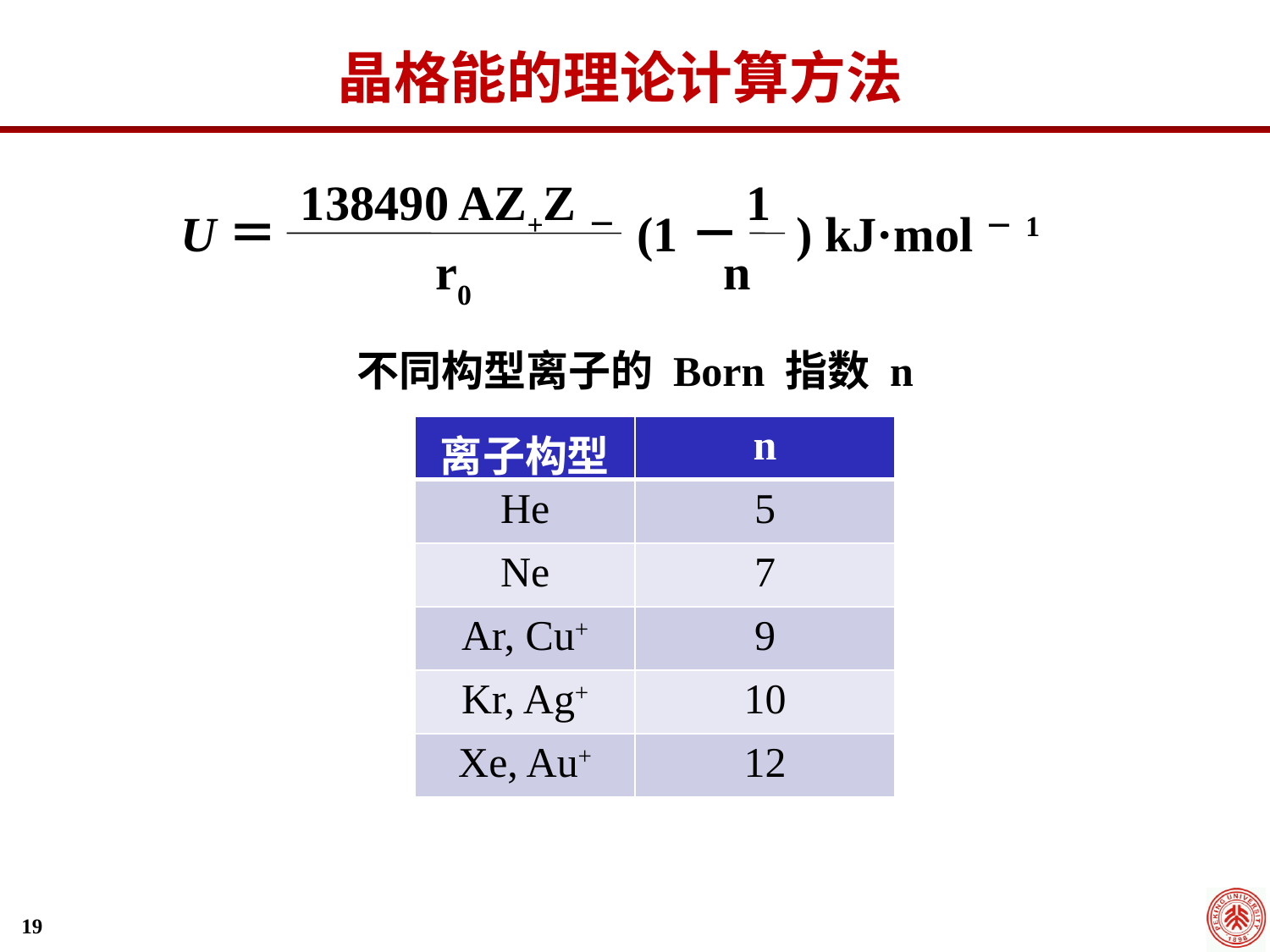

晶格能的理论计算方法

  138490 AZ+Z－                  1
             r0                                   n
U＝                               (1－    ) kJ·mol－1

不同构型离子的 Born 指数 n
| 离子构型 | n |
| --- | --- |
| He | 5 |
| Ne | 7 |
| Ar, Cu+ | 9 |
| Kr, Ag+ | 10 |
| Xe, Au+ | 12 |
19